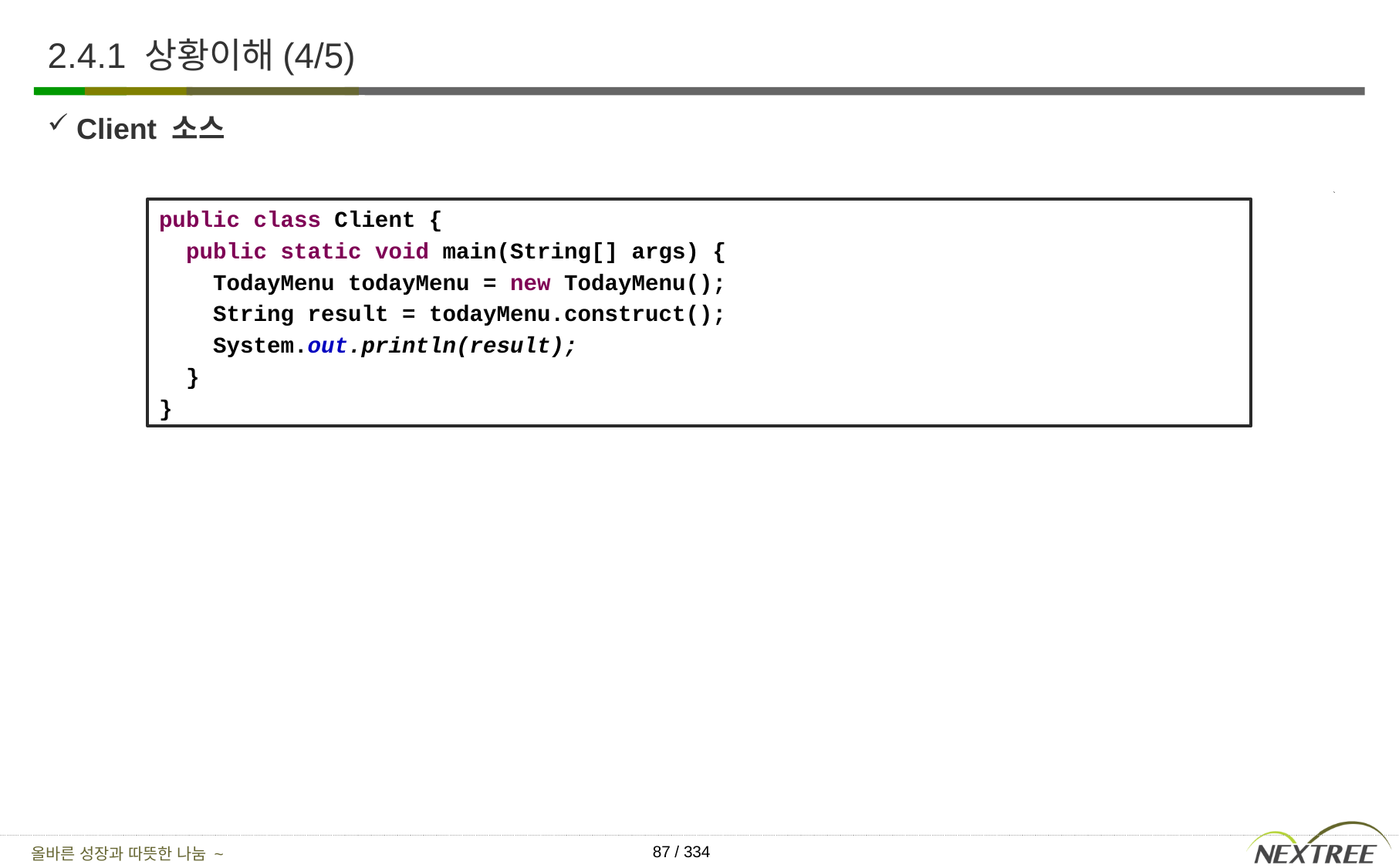

# 2.4.1 상황이해(4/5)
Client 소스
public class Client {
  public static void main(String[] args) {
    TodayMenu todayMenu = new TodayMenu();
    String result = todayMenu.construct();
    System.out.println(result);
  }
}